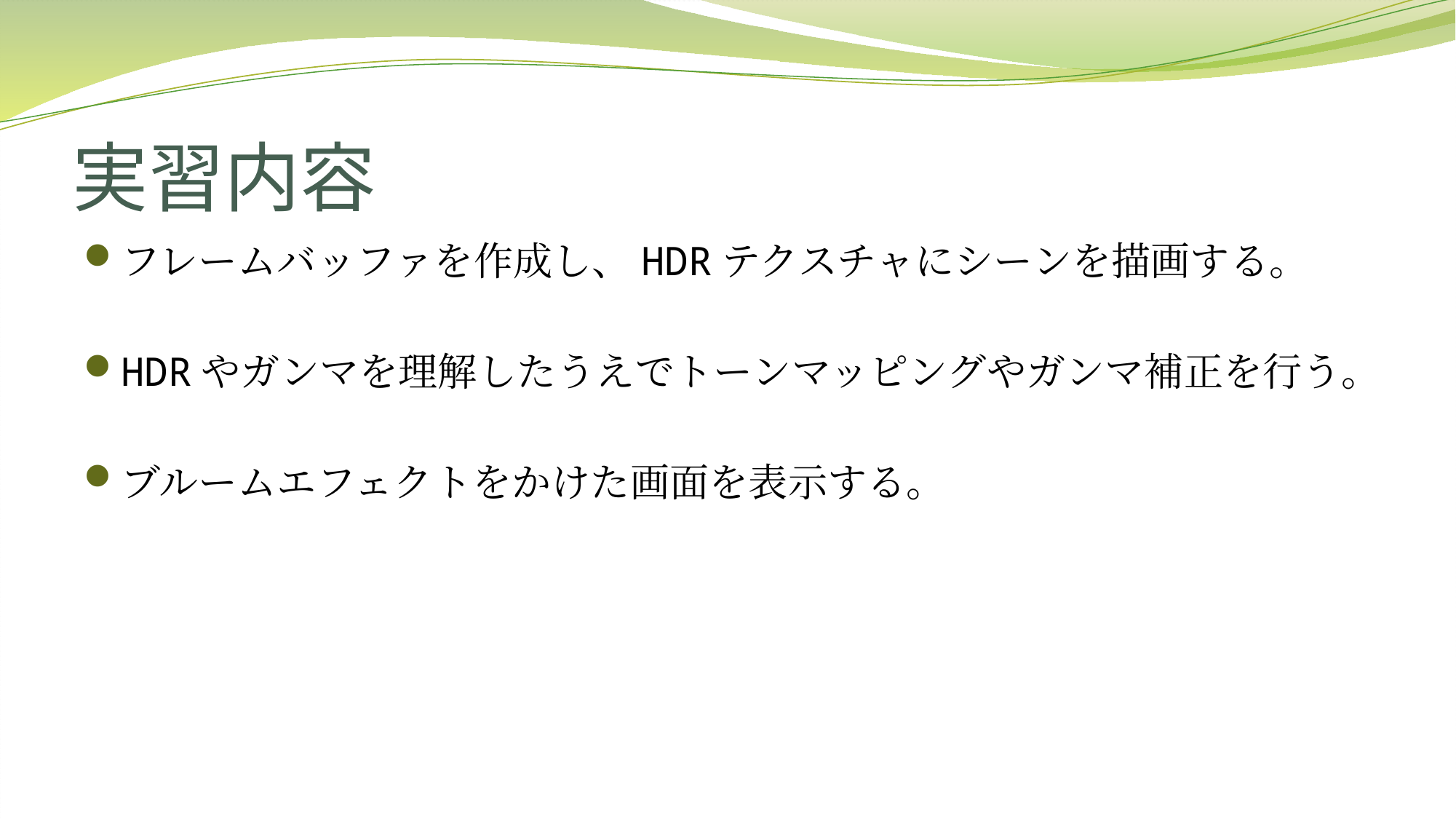

# 実習内容
フレームバッファを作成し、HDRテクスチャにシーンを描画する。

HDRやガンマを理解したうえでトーンマッピングやガンマ補正を行う。

ブルームエフェクトをかけた画面を表示する。